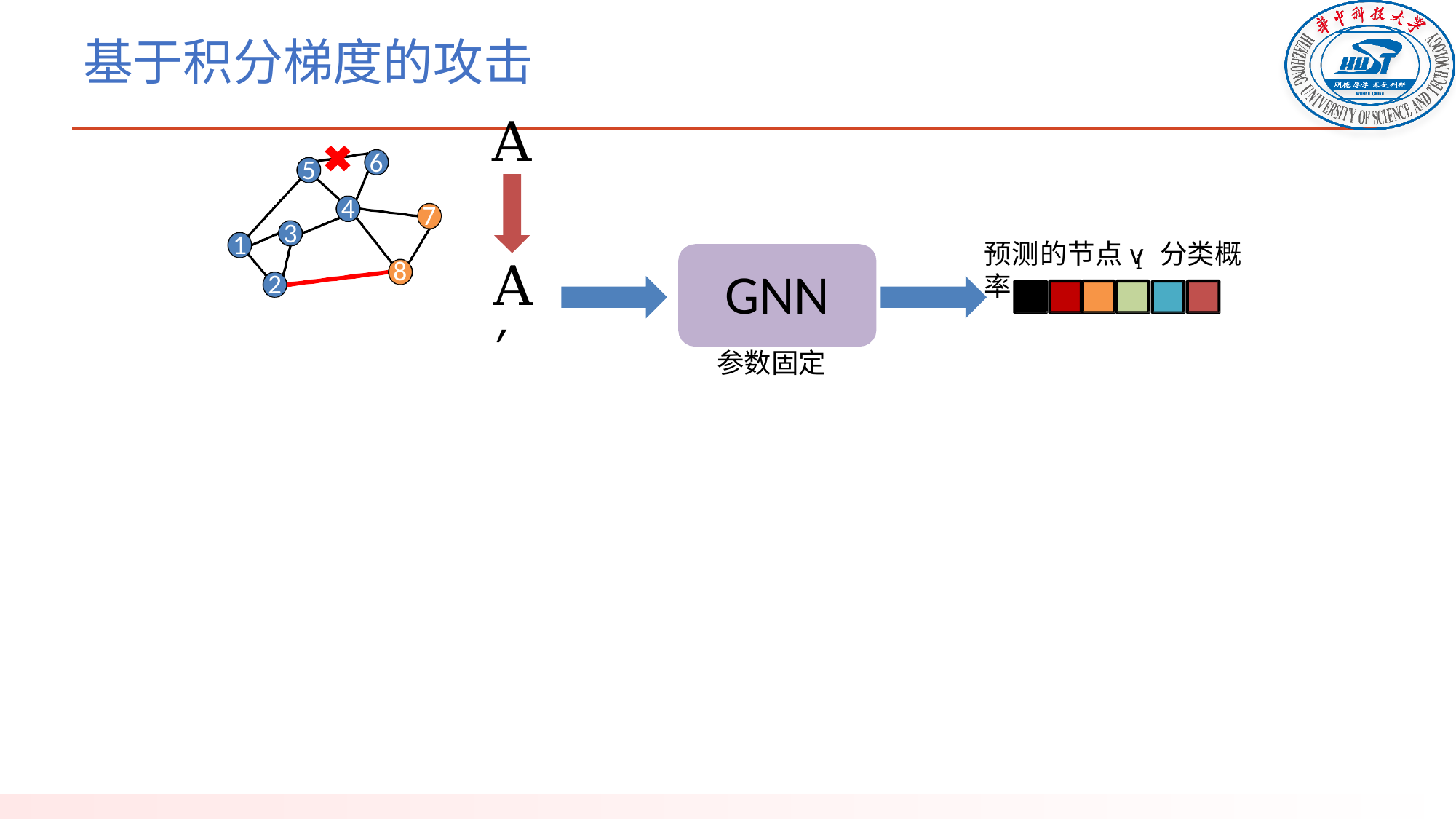

# 基于积分梯度的攻击
A
6

5

4
7
3
1
预测的节点v 分类概率

i
A′
8
GNN
参数固定
2